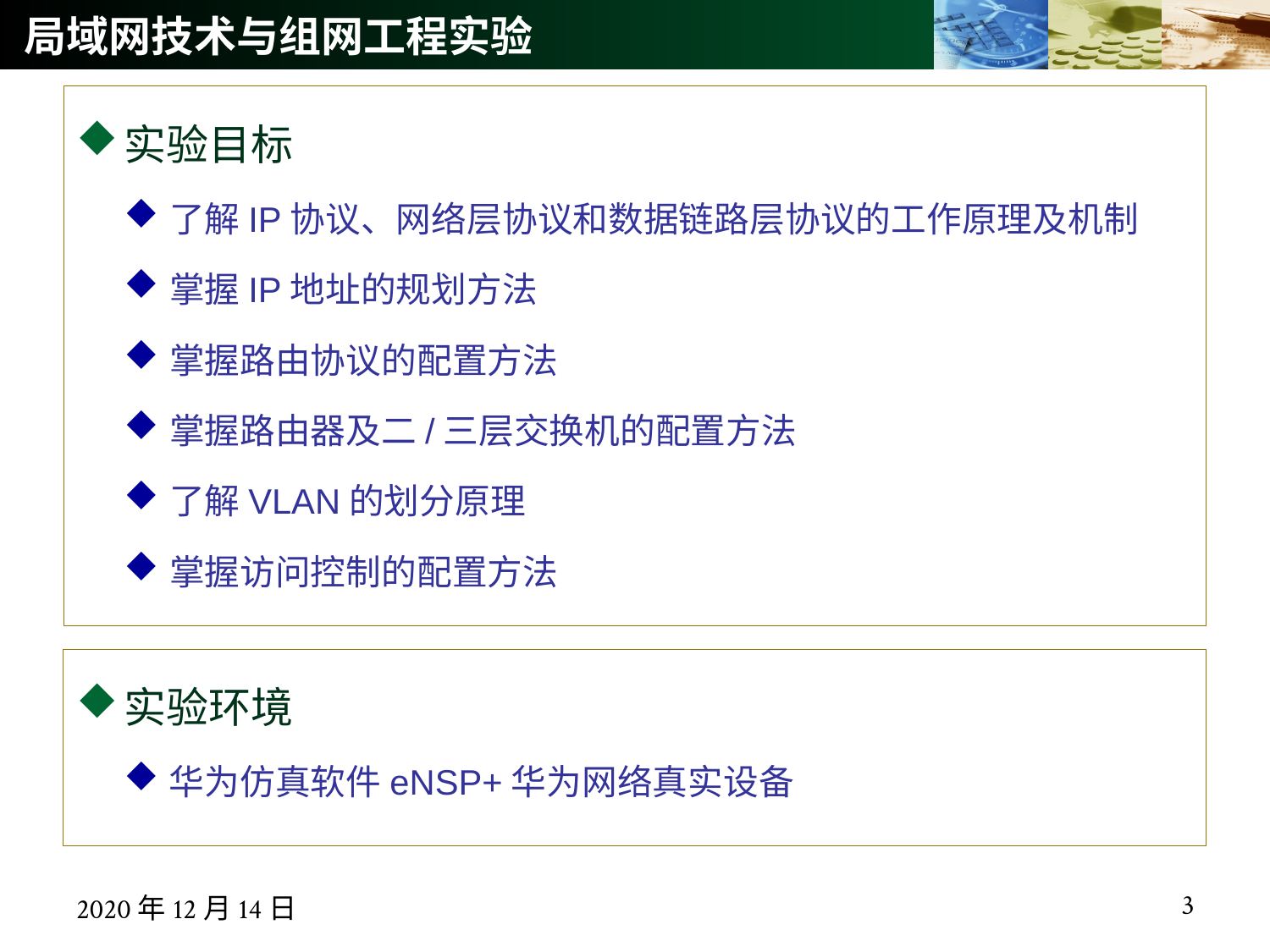

# 局域网技术与组网工程实验
实验目标
了解IP协议、网络层协议和数据链路层协议的工作原理及机制
掌握IP地址的规划方法
掌握路由协议的配置方法
掌握路由器及二/三层交换机的配置方法
了解VLAN的划分原理
掌握访问控制的配置方法
实验环境
华为仿真软件eNSP+华为网络真实设备
3
2020年12月14日